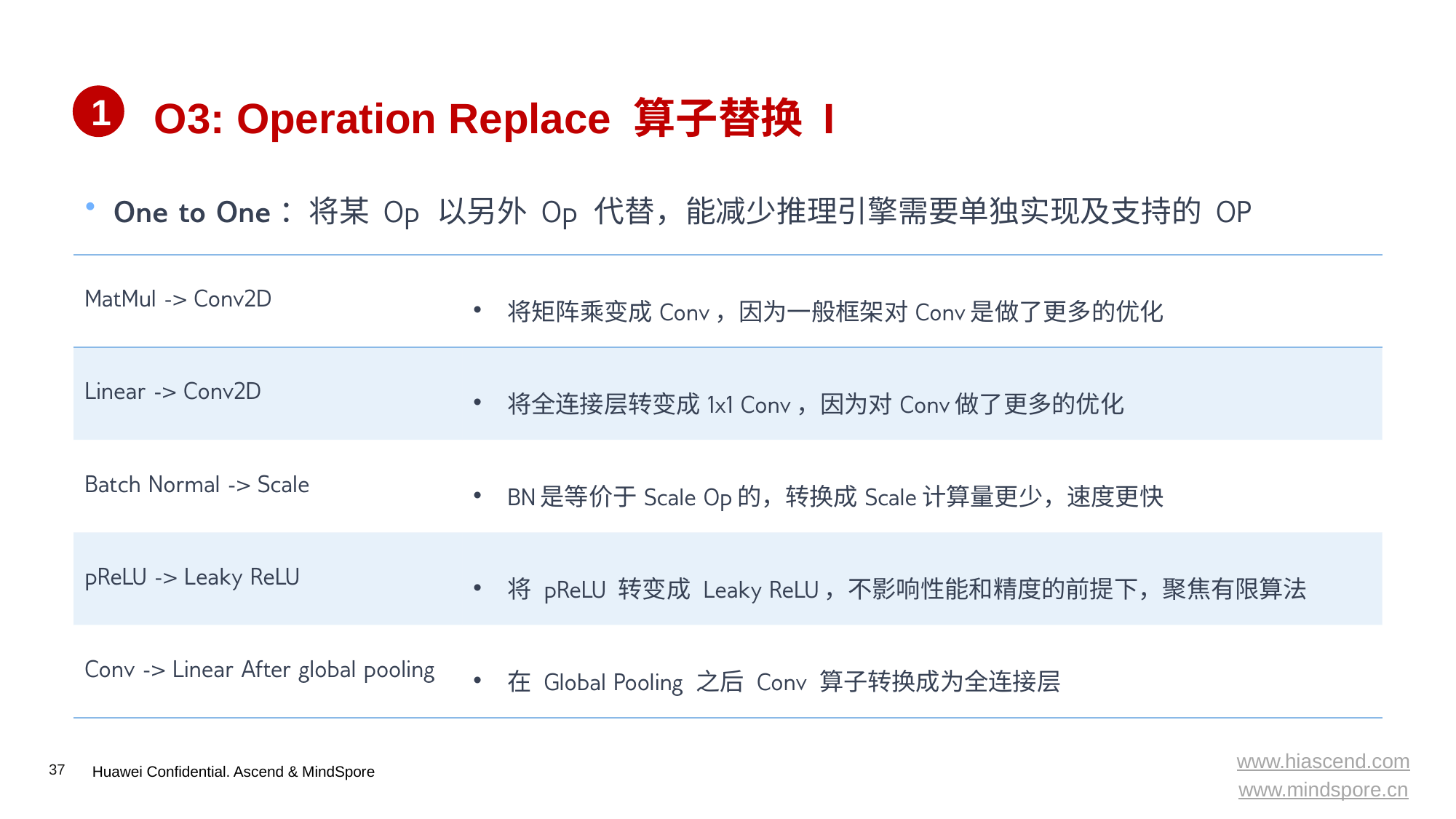

# O3: Operation Replace 算子替换 I
1
One to One：将某 Op 以另外 Op 代替，能减少推理引擎需要单独实现及支持的 OP
| MatMul -> Conv2D | 将矩阵乘变成Conv，因为一般框架对Conv是做了更多的优化 |
| --- | --- |
| Linear -> Conv2D | 将全连接层转变成1x1 Conv，因为对Conv做了更多的优化 |
| Batch Normal -> Scale | BN是等价于Scale Op的，转换成Scale计算量更少，速度更快 |
| pReLU -> Leaky ReLU | 将 pReLU 转变成 Leaky ReLU，不影响性能和精度的前提下，聚焦有限算法 |
| Conv -> Linear After global pooling | 在 Global Pooling 之后 Conv 算子转换成为全连接层 |